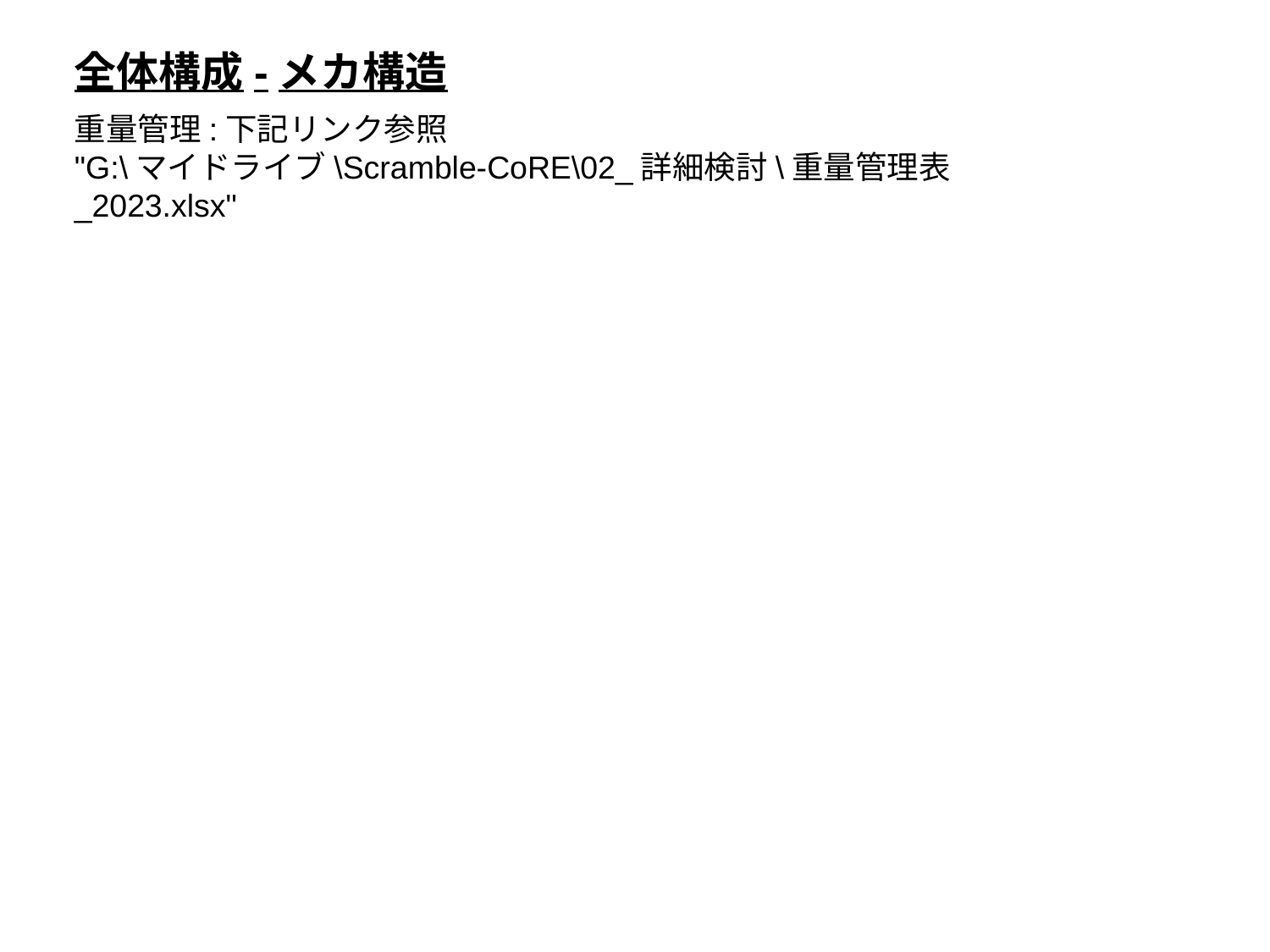

全体構成-メカ構造
重量管理:下記リンク参照
"G:\マイドライブ\Scramble-CoRE\02_詳細検討\重量管理表_2023.xlsx"